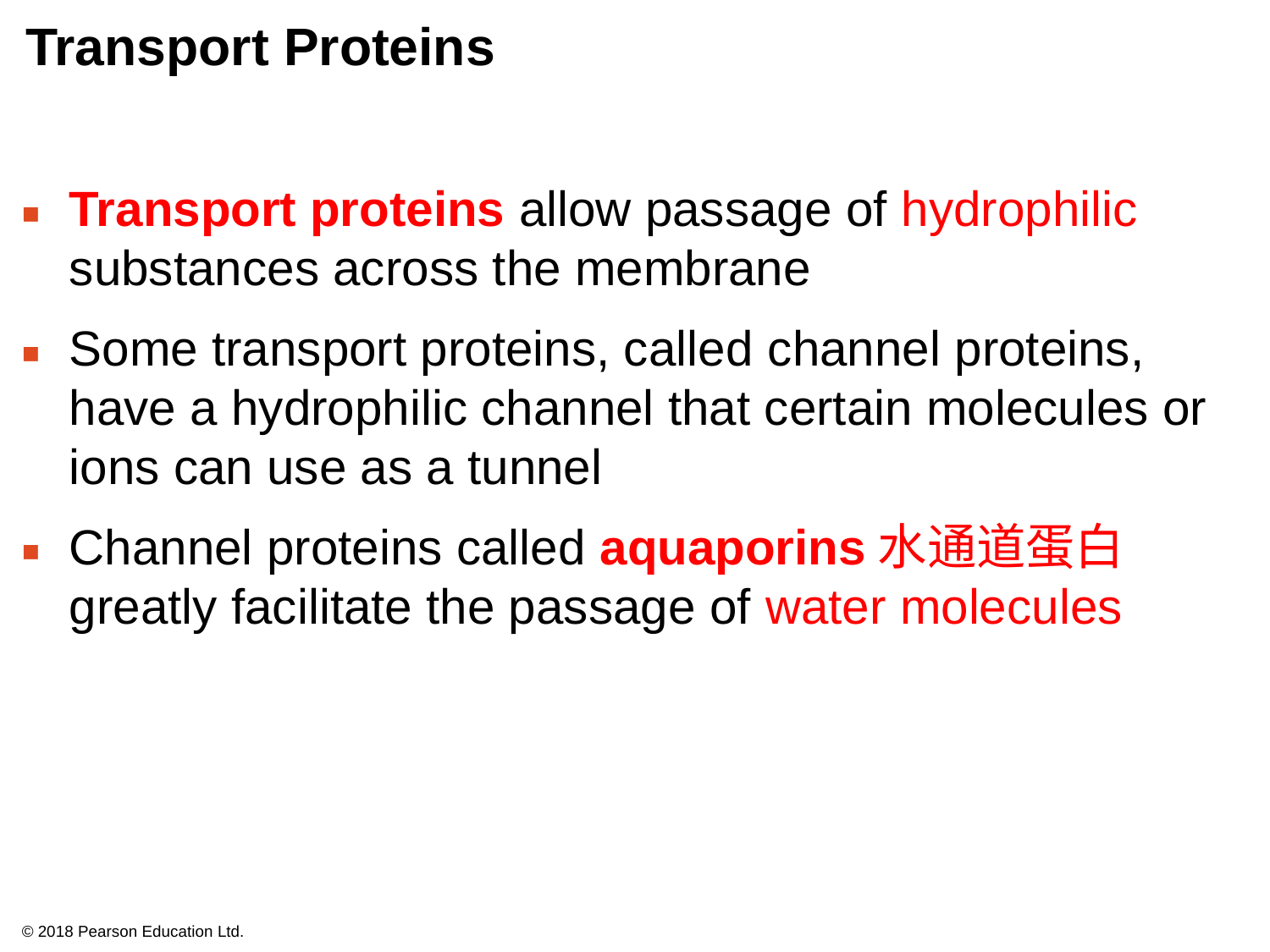

# Transport Proteins
Transport proteins allow passage of hydrophilic substances across the membrane
Some transport proteins, called channel proteins, have a hydrophilic channel that certain molecules or ions can use as a tunnel
Channel proteins called aquaporins水通道蛋白greatly facilitate the passage of water molecules
© 2018 Pearson Education Ltd.